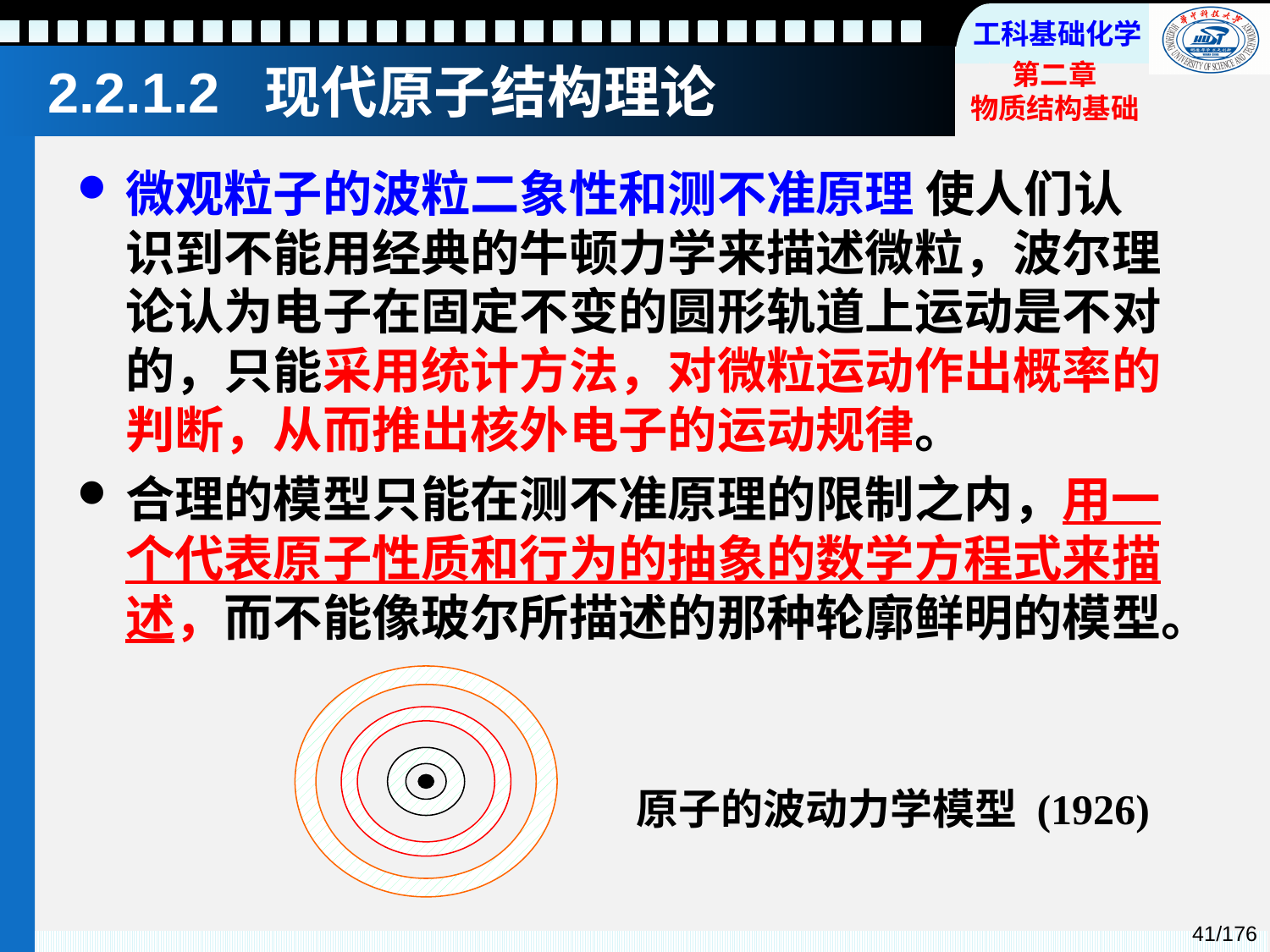

# 2.2.1.2  现代原子结构理论
微观粒子的波粒二象性和测不准原理 使人们认识到不能用经典的牛顿力学来描述微粒，波尔理论认为电子在固定不变的圆形轨道上运动是不对的，只能采用统计方法，对微粒运动作出概率的判断，从而推出核外电子的运动规律。
合理的模型只能在测不准原理的限制之内，用一个代表原子性质和行为的抽象的数学方程式来描述，而不能像玻尔所描述的那种轮廓鲜明的模型。

原子的波动力学模型 (1926)